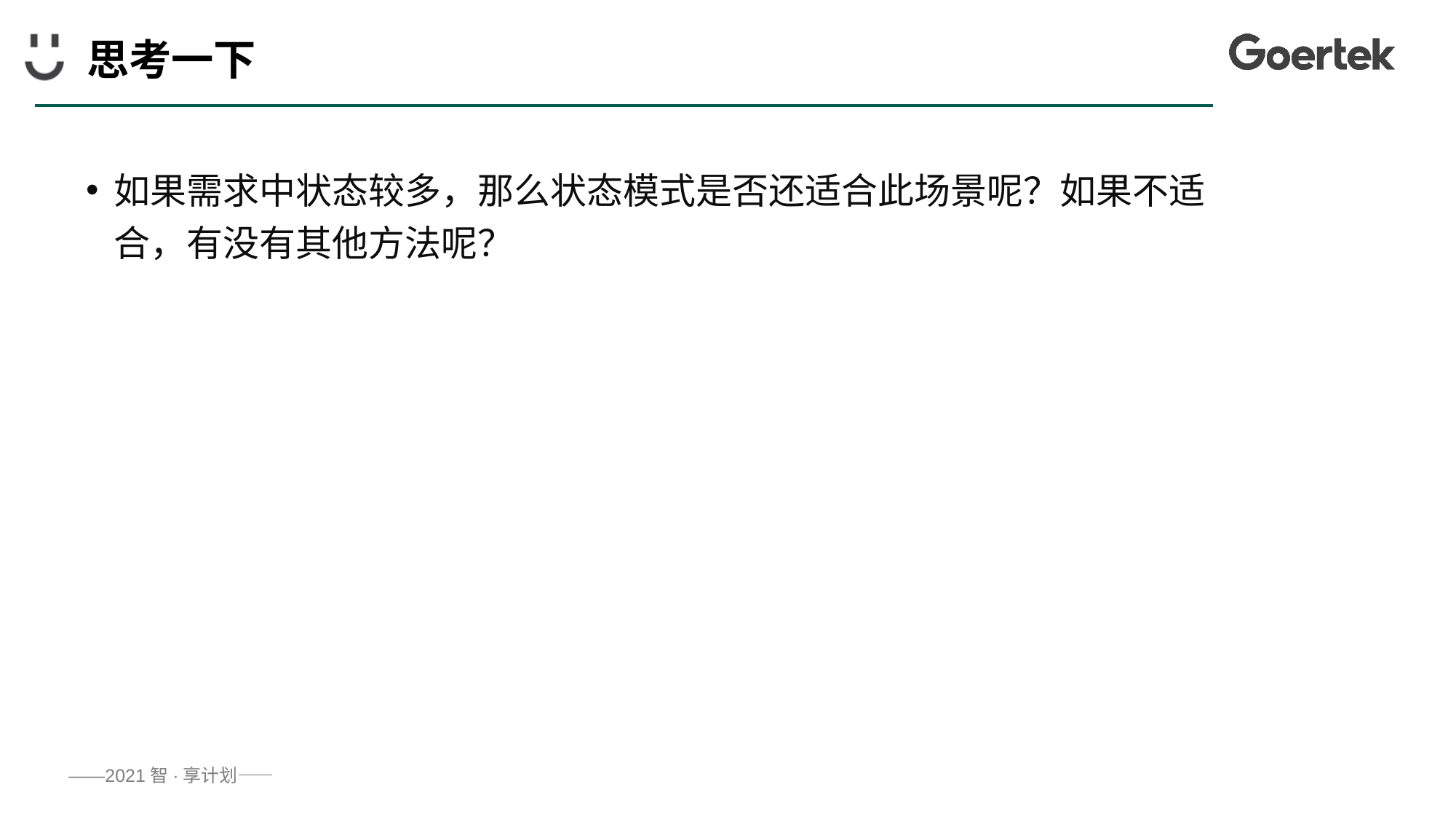

思考一下
如果需求中状态较多，那么状态模式是否还适合此场景呢？如果不适合，有没有其他方法呢？